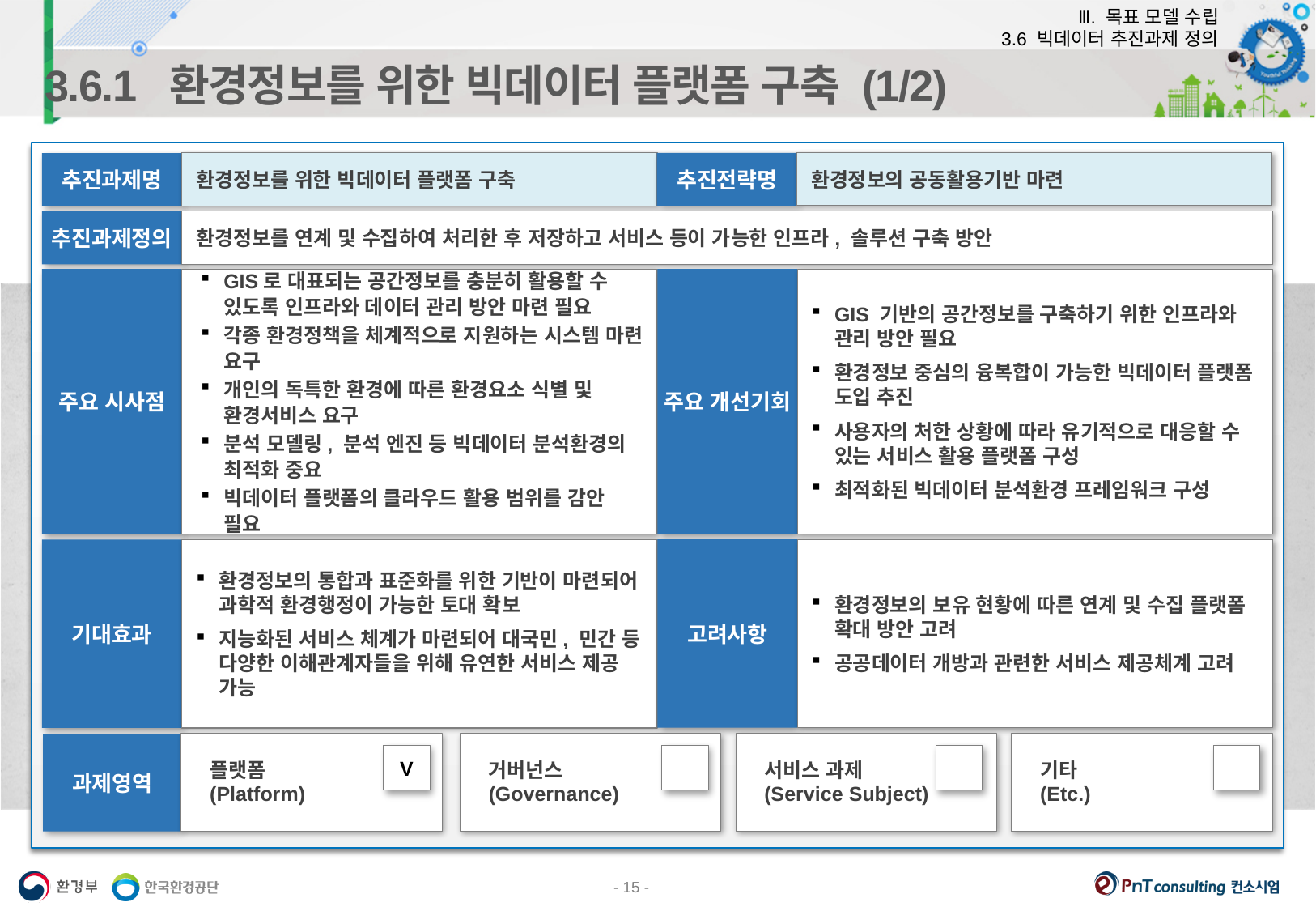

Ⅲ. 목표 모델 수립
3.6 빅데이터 추진과제 정의
3.6.1  환경정보를 위한 빅데이터 플랫폼 구축 (1/2)
환경정보의 공동활용기반 마련
환경정보를 위한 빅데이터 플랫폼 구축
추진전략명
추진과제명
추진과제정의
환경정보를 연계 및 수집하여 처리한 후 저장하고 서비스 등이 가능한 인프라, 솔루션 구축 방안
주요 시사점
GIS로 대표되는 공간정보를 충분히 활용할 수 있도록 인프라와 데이터 관리 방안 마련 필요
각종 환경정책을 체계적으로 지원하는 시스템 마련 요구
개인의 독특한 환경에 따른 환경요소 식별 및 환경서비스 요구
분석 모델링, 분석 엔진 등 빅데이터 분석환경의 최적화 중요
빅데이터 플랫폼의 클라우드 활용 범위를 감안 필요
주요 개선기회
GIS 기반의 공간정보를 구축하기 위한 인프라와 관리 방안 필요
환경정보 중심의 융복합이 가능한 빅데이터 플랫폼 도입 추진
사용자의 처한 상황에 따라 유기적으로 대응할 수 있는 서비스 활용 플랫폼 구성
최적화된 빅데이터 분석환경 프레임워크 구성
고려사항
환경정보의 보유 현황에 따른 연계 및 수집 플랫폼 확대 방안 고려
공공데이터 개방과 관련한 서비스 제공체계 고려
기대효과
환경정보의 통합과 표준화를 위한 기반이 마련되어 과학적 환경행정이 가능한 토대 확보
지능화된 서비스 체계가 마련되어 대국민, 민간 등 다양한 이해관계자들을 위해 유연한 서비스 제공 가능
과제영역
플랫폼
(Platform)
V
거버넌스
(Governance)

서비스 과제
(Service Subject)

기타
(Etc.)